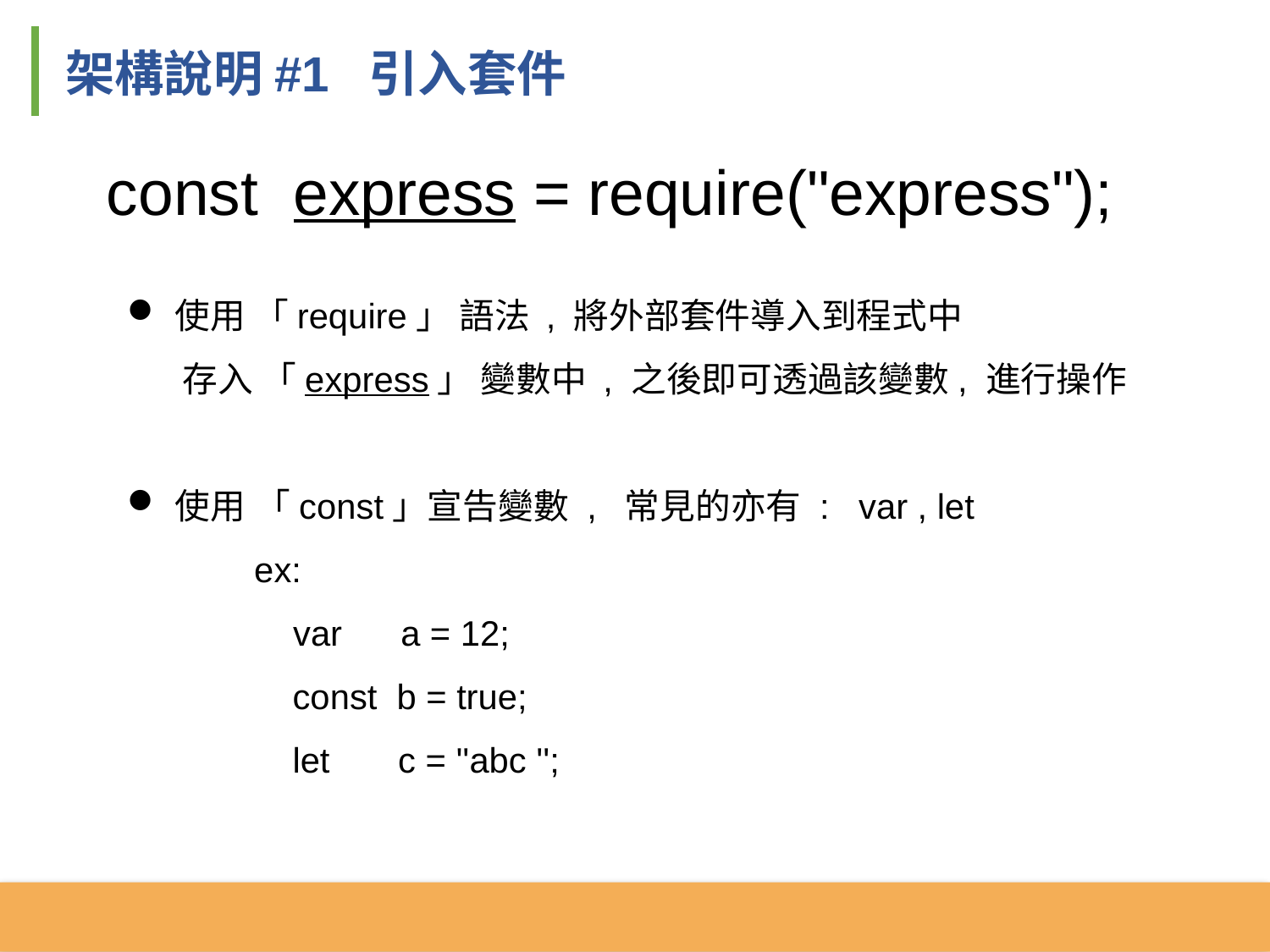

架構說明#1  引入套件
const  express = require("express");
使用 「require」 語法 , 將外部套件導入到程式中
      存入 「express」 變數中 , 之後即可透過該變數, 進行操作

使用 「const」宣告變數 ,  常見的亦有 :   var , let
	ex:
 	    var      a = 12;
                 const  b = true;
                 let       c = ''abc '';